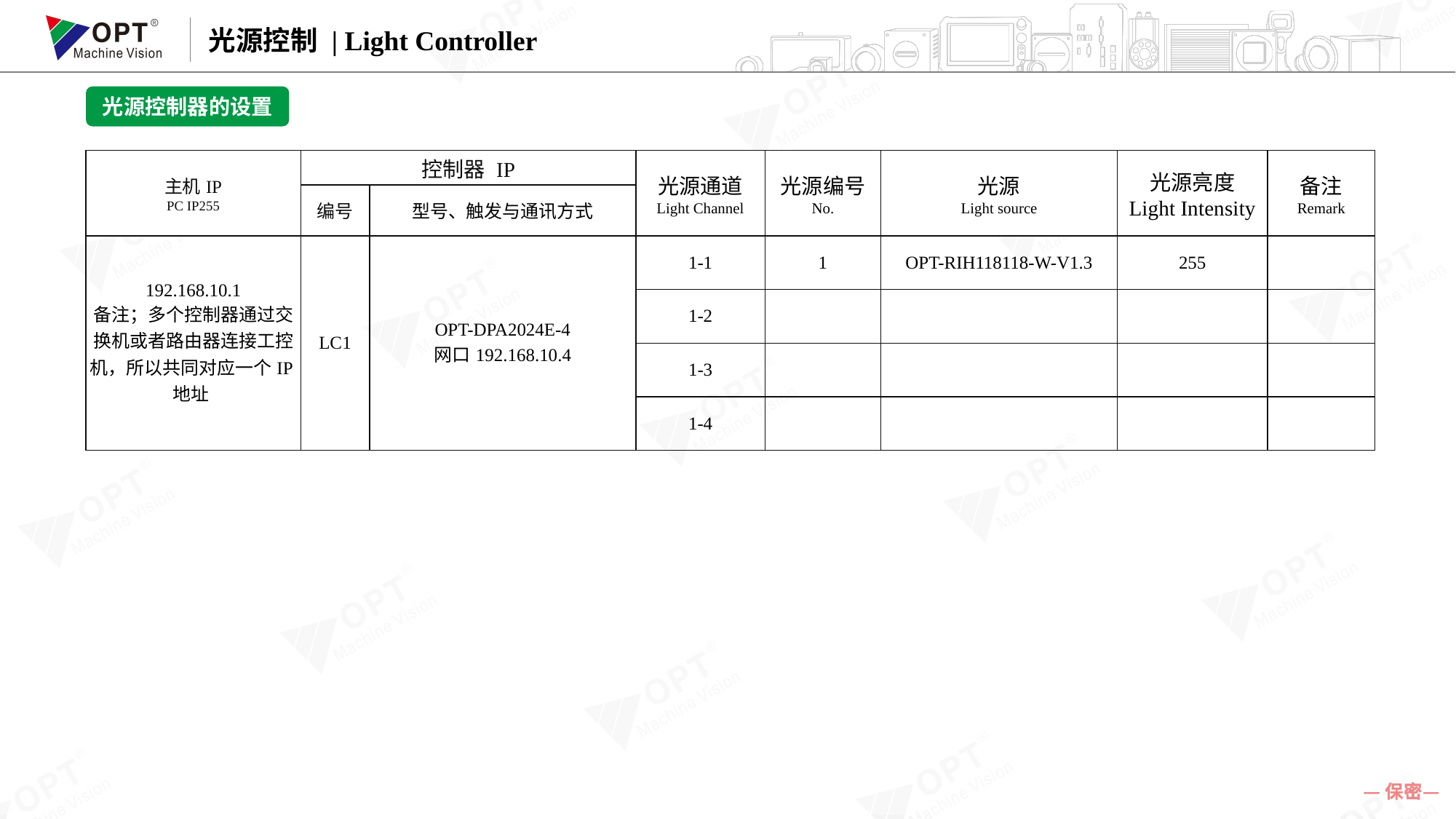

光源控制 | Light Controller
光源控制器的设置
| 主机IP PC IP255 | 控制器 IP |  | 光源通道 Light Channel | 光源编号 No. | 光源 Light source | 光源亮度 Light Intensity | 备注 Remark |
| --- | --- | --- | --- | --- | --- | --- | --- |
|  | 编号 | 型号、触发与通讯方式 |  |  |  |  |  |
| 192.168.10.1 备注；多个控制器通过交换机或者路由器连接工控机，所以共同对应一个IP地址 | LC1 | OPT-DPA2024E-4 网口192.168.10.4 | 1-1 | 1 | OPT-RIH118118-W-V1.3 | 255 |  |
|  |  |  | 1-2 |  |  |  |  |
|  |  |  | 1-3 |  |  |  |  |
|  |  |  | 1-4 |  |  |  |  |